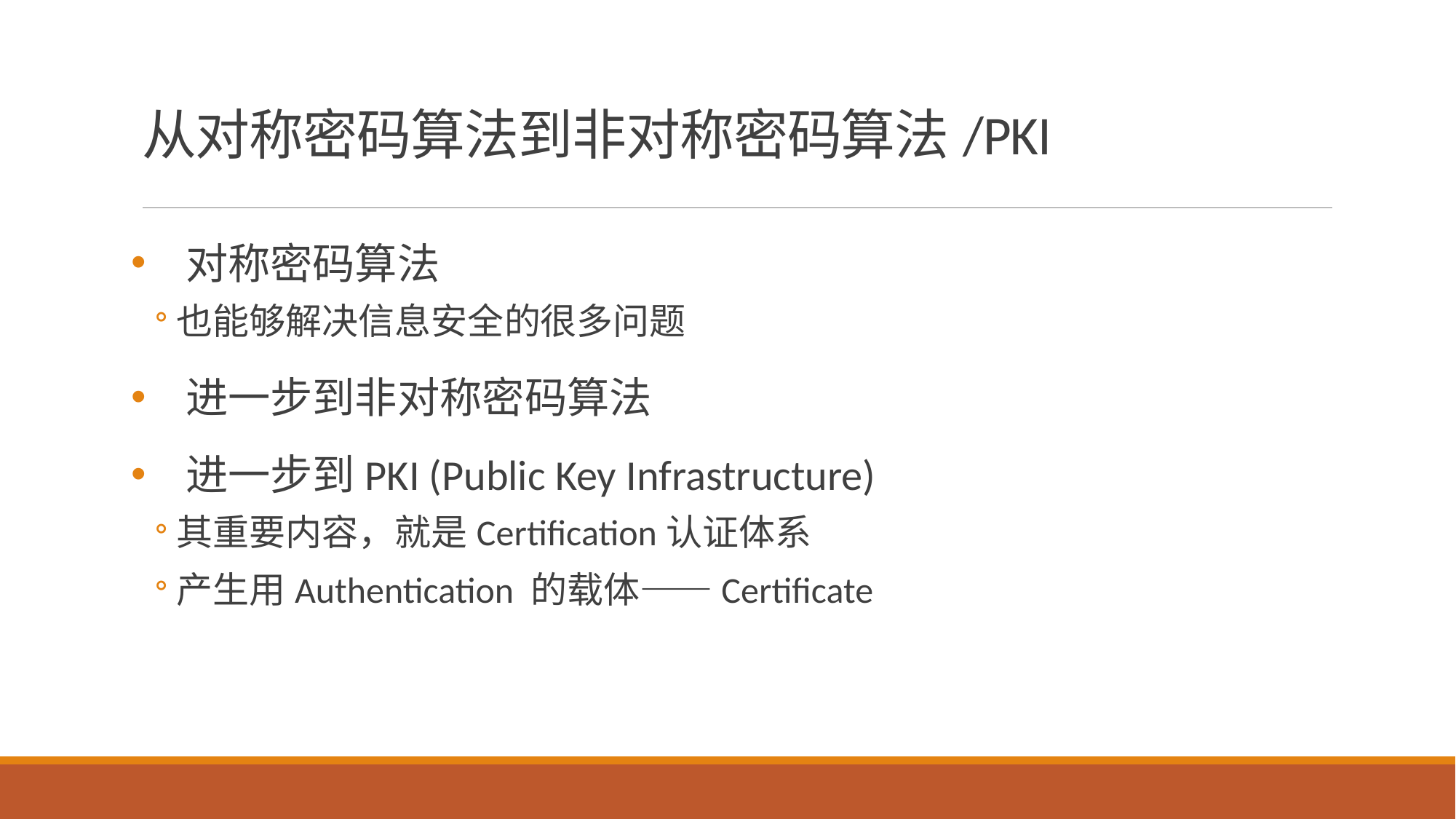

# 从对称密码算法到非对称密码算法/PKI
对称密码算法
也能够解决信息安全的很多问题
进一步到非对称密码算法
进一步到PKI (Public Key Infrastructure)
其重要内容，就是Certification认证体系
产生用Authentication 的载体——Certificate